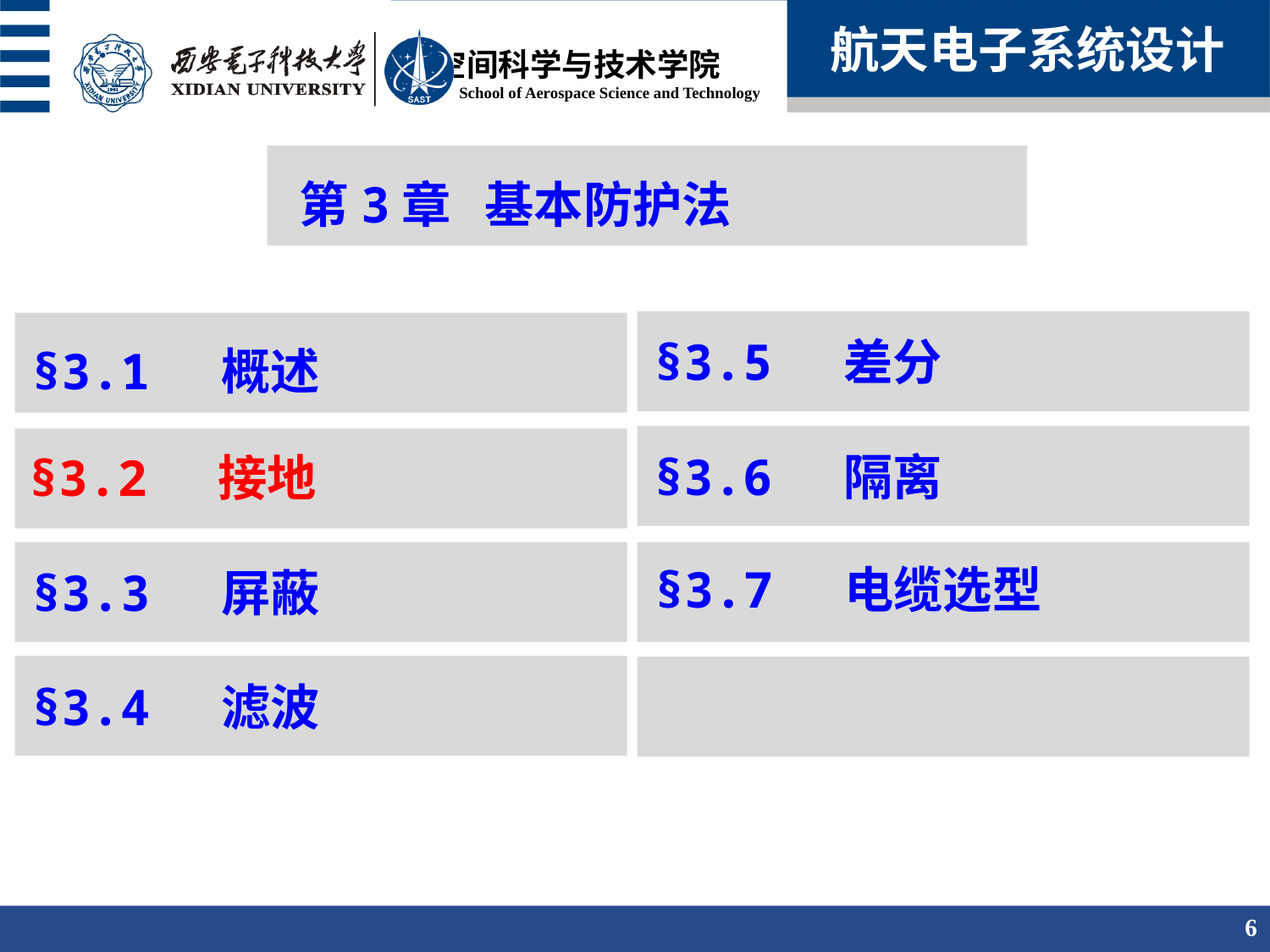

航天电子系统设计

第3章   基本防护法

§3.5  差分
§3.1  概述

§3.6  隔离
§3.2  接地

§3.7  电缆选型
§3.3  屏蔽

§3.4  滤波